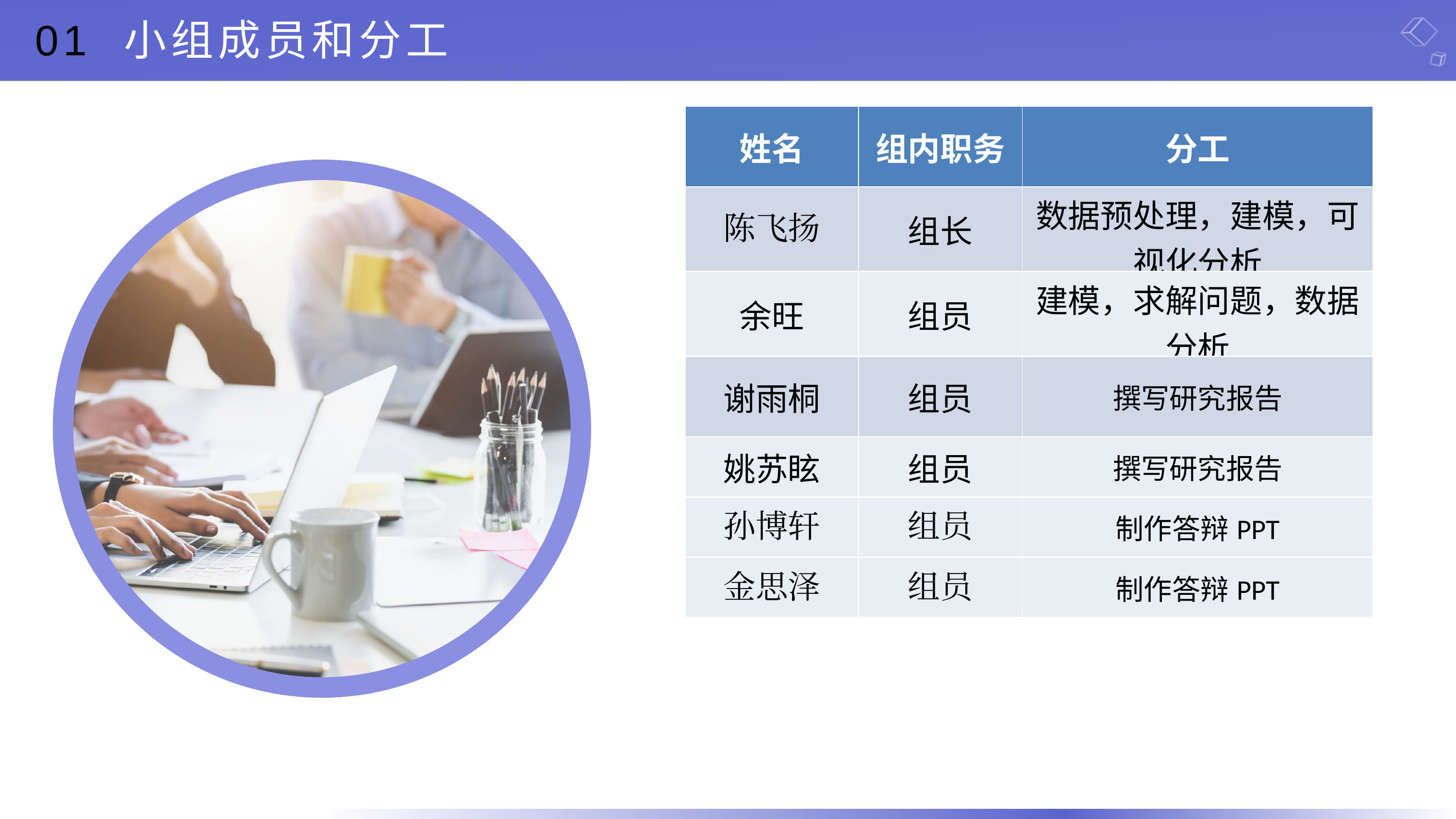

01
小组成员和分工

| 姓名 | 组内职务 | 分工 |
| --- | --- | --- |
| 陈飞扬 | 组长 | 数据预处理，建模，可视化分析 |
| 余旺 | 组员 | 建模，求解问题，数据分析 |
| 谢雨桐 | 组员 | 撰写研究报告 |
| 姚苏眩 | 组员 | 撰写研究报告 |
| 孙博轩 | 组员 | 制作答辩PPT |
| 金思泽 | 组员 | 制作答辩PPT |